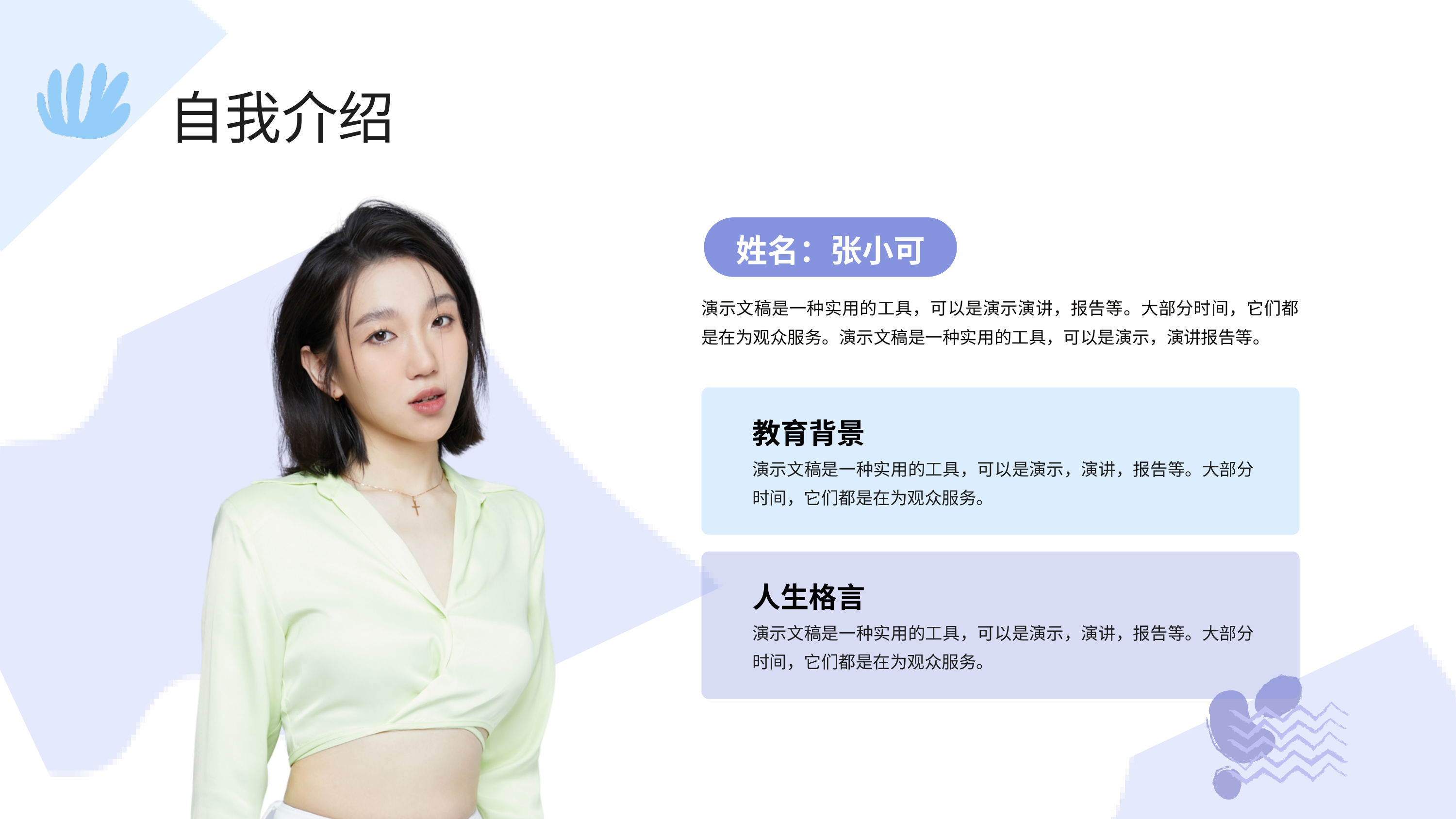

自我介绍

姓名：张小可

演示文稿是一种实用的工具，可以是演示演讲，报告等。大部分时间，它们都是在为观众服务。演示文稿是一种实用的工具，可以是演示，演讲报告等。

教育背景
演示文稿是一种实用的工具，可以是演示，演讲，报告等。大部分时间，它们都是在为观众服务。

人生格言
演示文稿是一种实用的工具，可以是演示，演讲，报告等。大部分时间，它们都是在为观众服务。